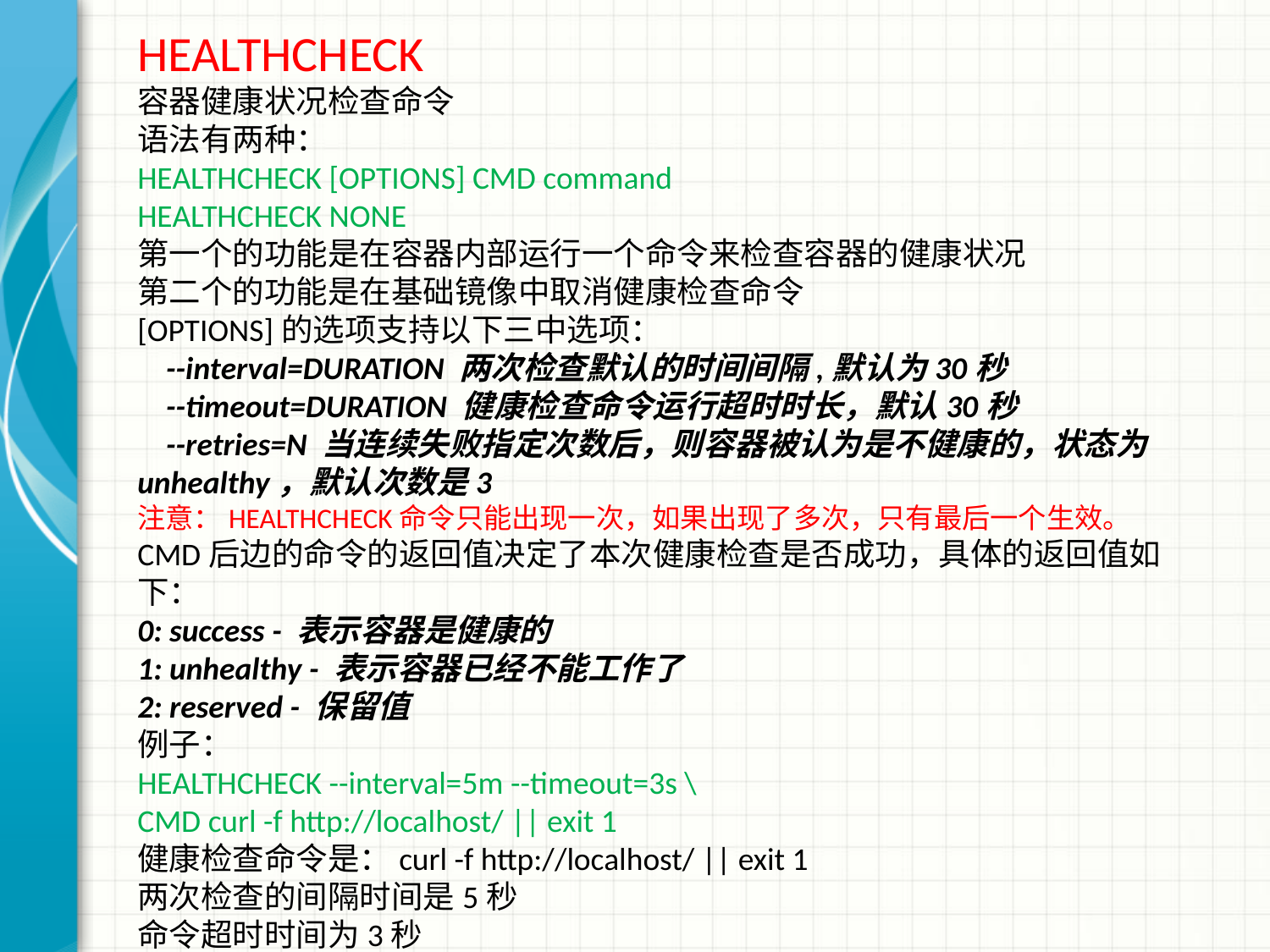

HEALTHCHECK
容器健康状况检查命令
语法有两种：
HEALTHCHECK [OPTIONS] CMD command
HEALTHCHECK NONE
第一个的功能是在容器内部运行一个命令来检查容器的健康状况
第二个的功能是在基础镜像中取消健康检查命令
[OPTIONS]的选项支持以下三中选项：
    --interval=DURATION 两次检查默认的时间间隔,默认为30秒
    --timeout=DURATION 健康检查命令运行超时时长，默认30秒
    --retries=N 当连续失败指定次数后，则容器被认为是不健康的，状态为unhealthy，默认次数是3
注意：HEALTHCHECK命令只能出现一次，如果出现了多次，只有最后一个生效。
CMD后边的命令的返回值决定了本次健康检查是否成功，具体的返回值如下：
0: success - 表示容器是健康的
1: unhealthy - 表示容器已经不能工作了
2: reserved - 保留值
例子：
HEALTHCHECK --interval=5m --timeout=3s \
CMD curl -f http://localhost/ || exit 1
健康检查命令是：curl -f http://localhost/ || exit 1
两次检查的间隔时间是5秒
命令超时时间为3秒